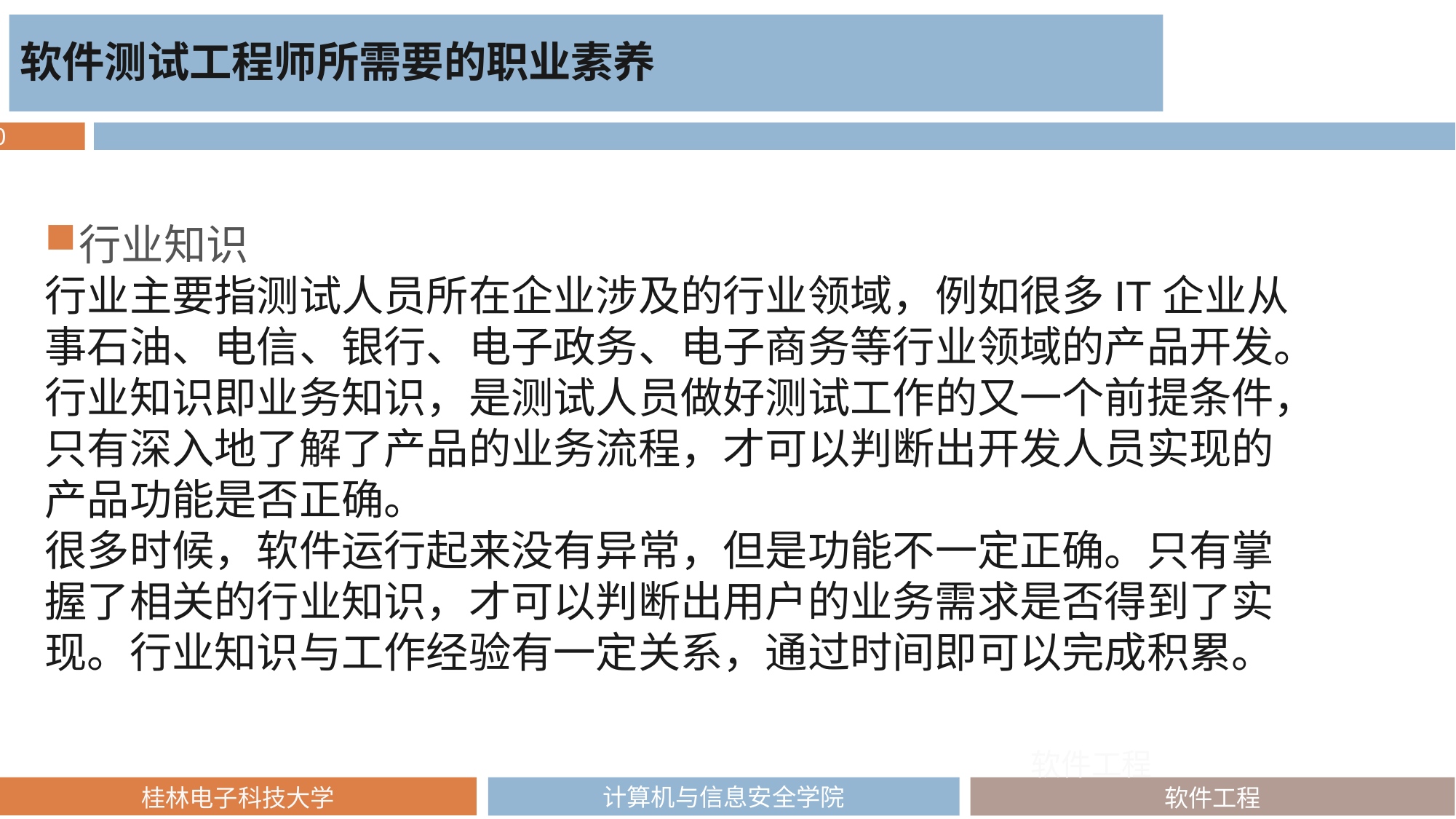

软件测试工程师所需要的职业素养

行业知识
行业主要指测试人员所在企业涉及的行业领域，例如很多IT企业从事石油、电信、银行、电子政务、电子商务等行业领域的产品开发。行业知识即业务知识，是测试人员做好测试工作的又一个前提条件，只有深入地了解了产品的业务流程，才可以判断出开发人员实现的产品功能是否正确。
很多时候，软件运行起来没有异常，但是功能不一定正确。只有掌握了相关的行业知识，才可以判断出用户的业务需求是否得到了实现。行业知识与工作经验有一定关系，通过时间即可以完成积累。

软件工程